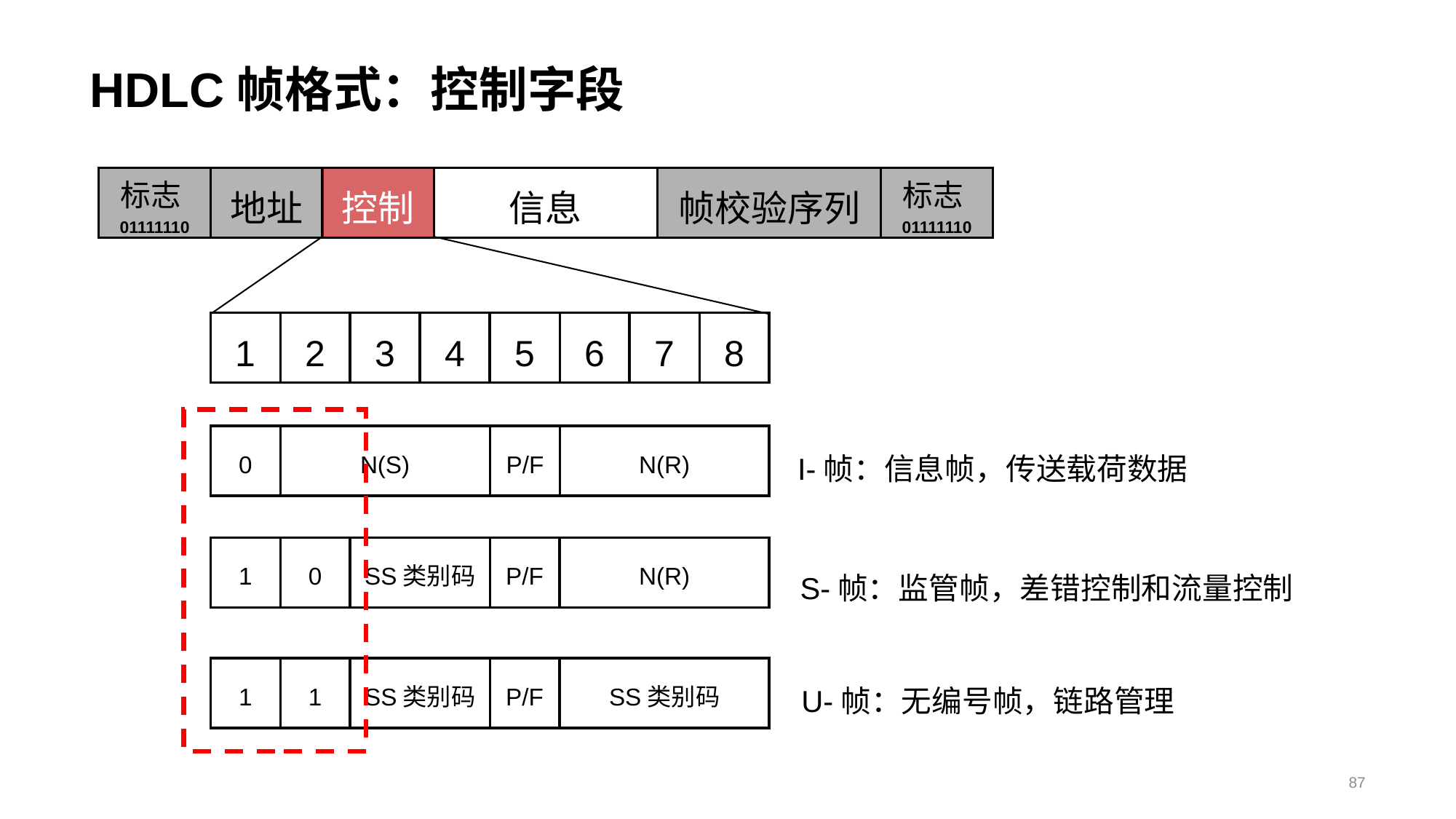

# HDLC帧格式：控制字段
标志01111110
地址
控制
信息
帧校验序列
标志01111110

1
2
3
4
5
6
7
8

0
N(S)
P/F
N(R)
I-帧：信息帧，传送载荷数据
1
0
SS类别码
P/F
N(R)
S-帧：监管帧，差错控制和流量控制
1
1
SS类别码
P/F
SS类别码
U-帧：无编号帧，链路管理
87